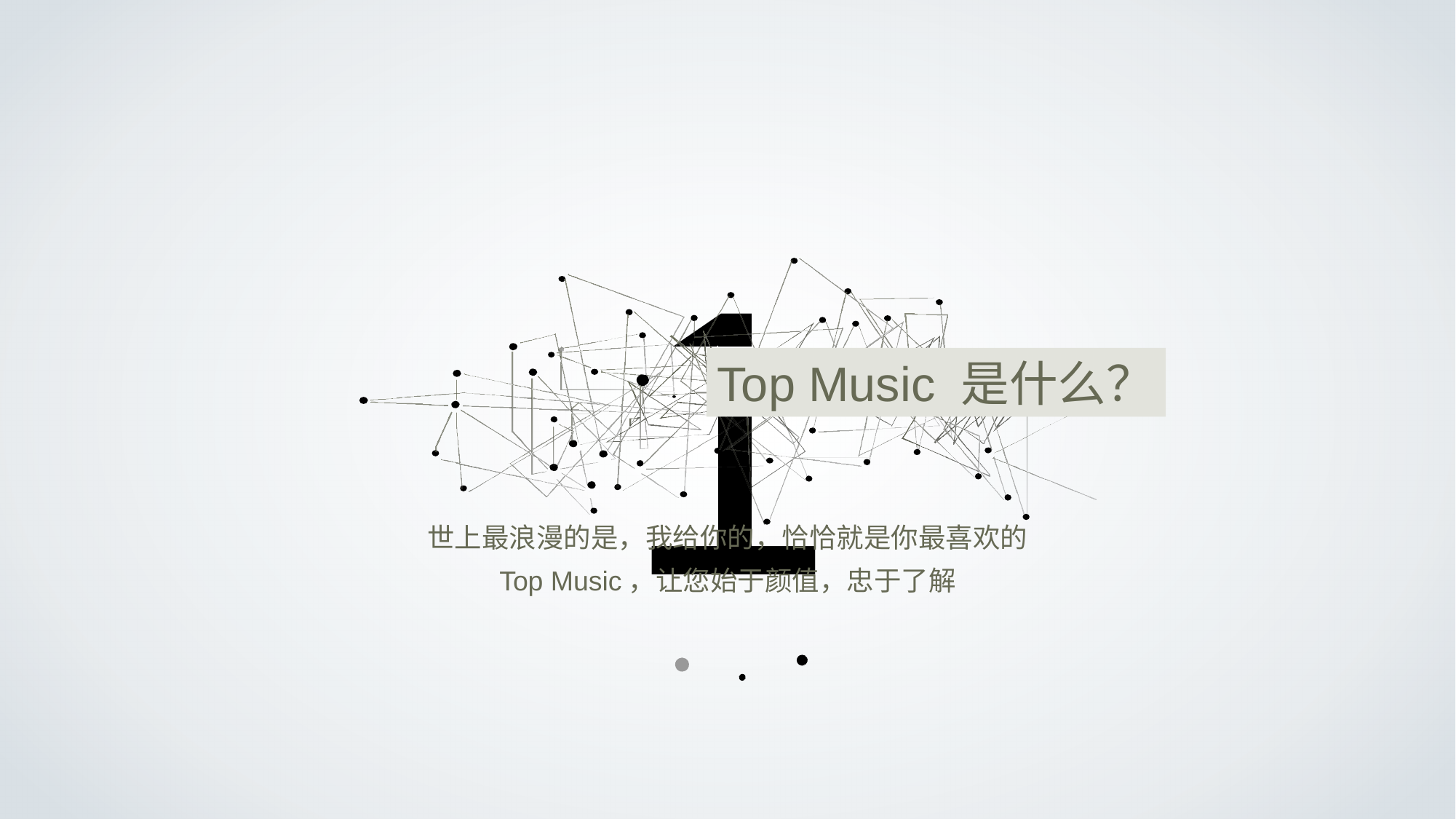

1

Top Music 是什么？
世上最浪漫的是，我给你的，恰恰就是你最喜欢的
Top Music，让您始于颜值，忠于了解